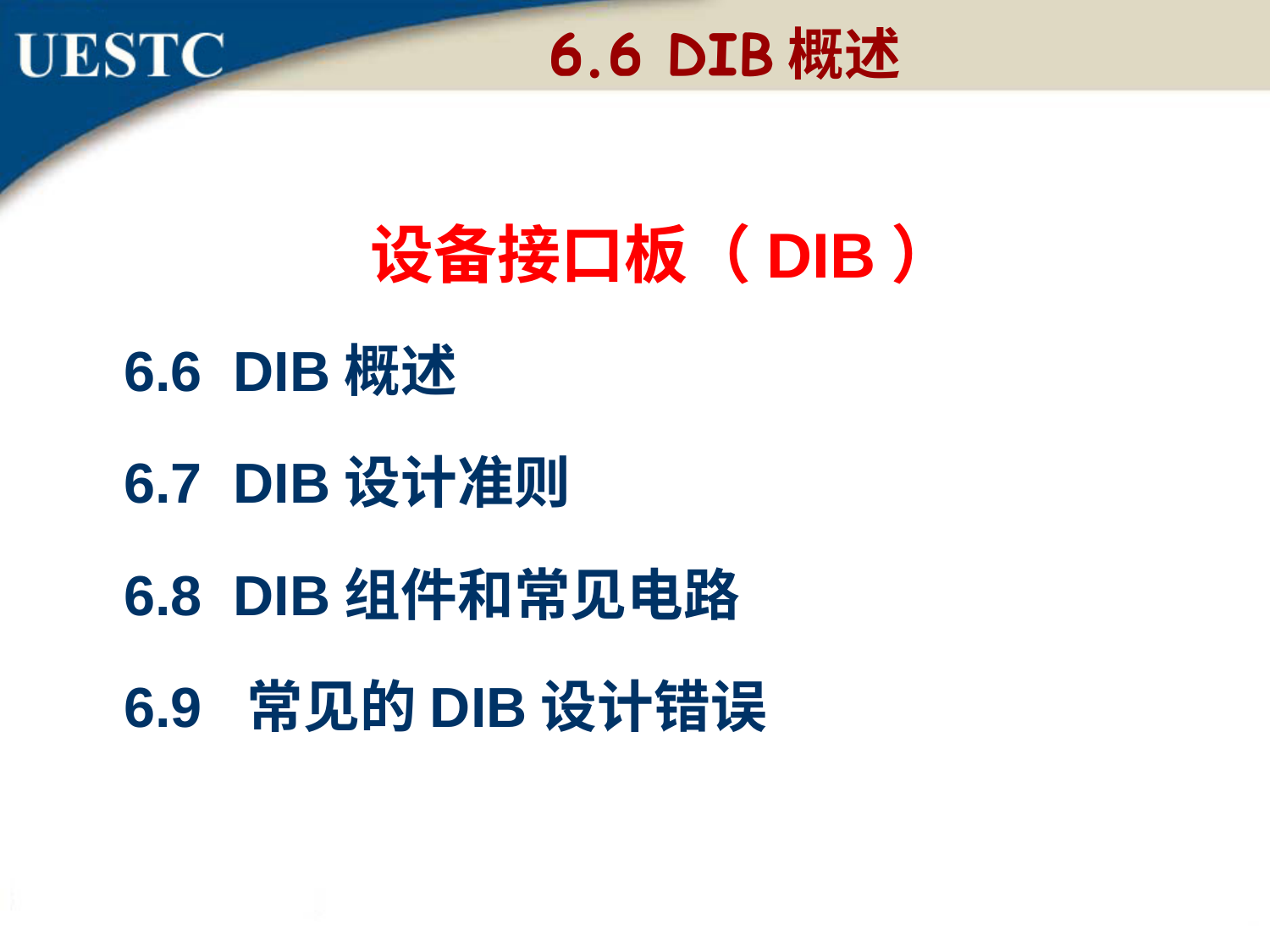

6.6 DIB概述
设备接口板（DIB）
6.6  DIB概述
6.7  DIB设计准则
6.8  DIB组件和常见电路
6.9  常见的DIB设计错误